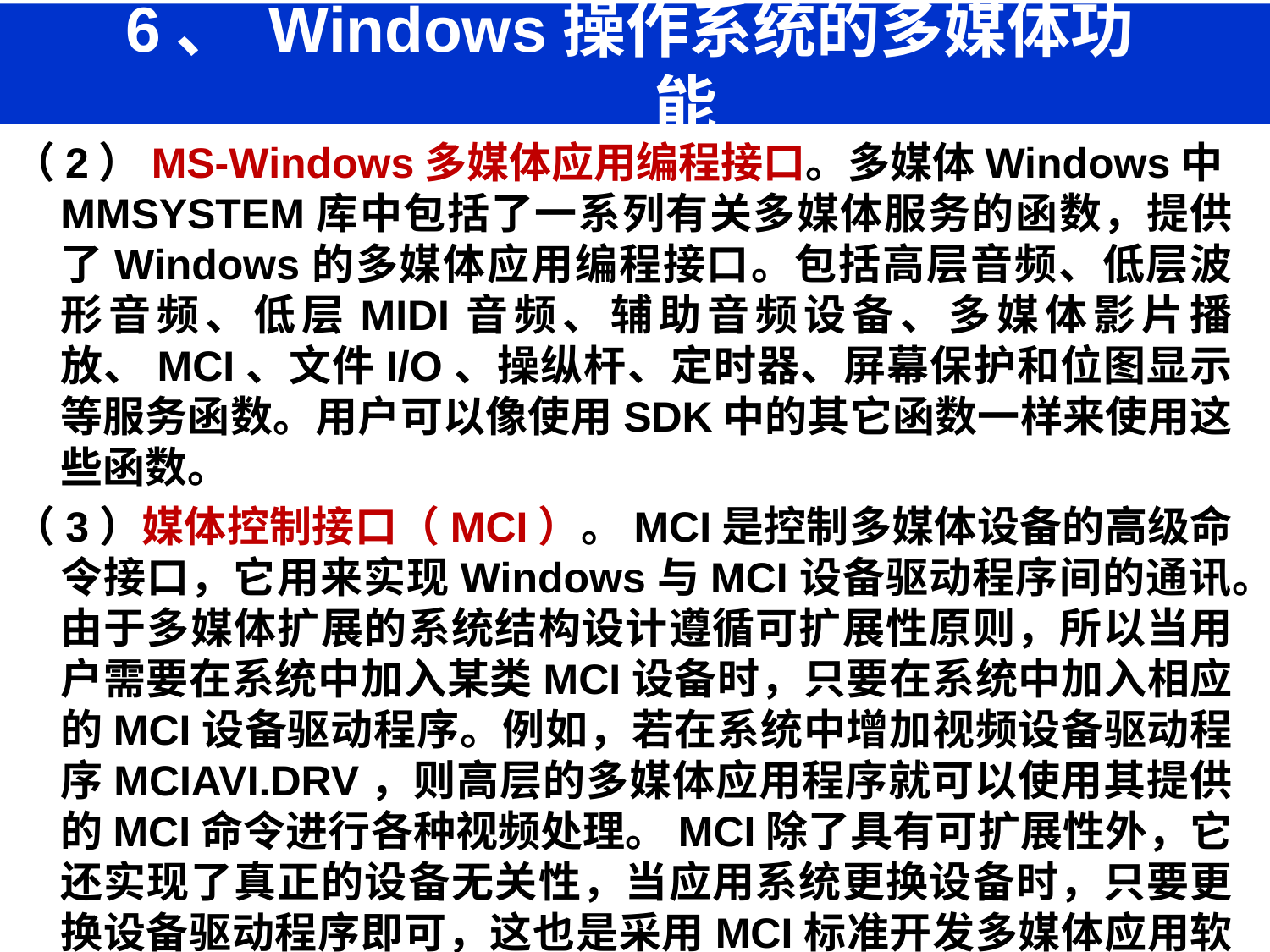

# 6、 Windows操作系统的多媒体功能
（2）MS-Windows多媒体应用编程接口。多媒体Windows中MMSYSTEM库中包括了一系列有关多媒体服务的函数，提供了Windows的多媒体应用编程接口。包括高层音频、低层波形音频、低层MIDI音频、辅助音频设备、多媒体影片播放、MCI、文件I/O、操纵杆、定时器、屏幕保护和位图显示等服务函数。用户可以像使用SDK中的其它函数一样来使用这些函数。
（3）媒体控制接口（MCI）。MCI是控制多媒体设备的高级命令接口，它用来实现Windows与MCI设备驱动程序间的通讯。由于多媒体扩展的系统结构设计遵循可扩展性原则，所以当用户需要在系统中加入某类MCI设备时，只要在系统中加入相应的MCI设备驱动程序。例如，若在系统中增加视频设备驱动程序MCIAVI.DRV，则高层的多媒体应用程序就可以使用其提供的MCI命令进行各种视频处理。MCI除了具有可扩展性外，它还实现了真正的设备无关性，当应用系统更换设备时，只要更换设备驱动程序即可，这也是采用MCI标准开发多媒体应用软件的好处之一。